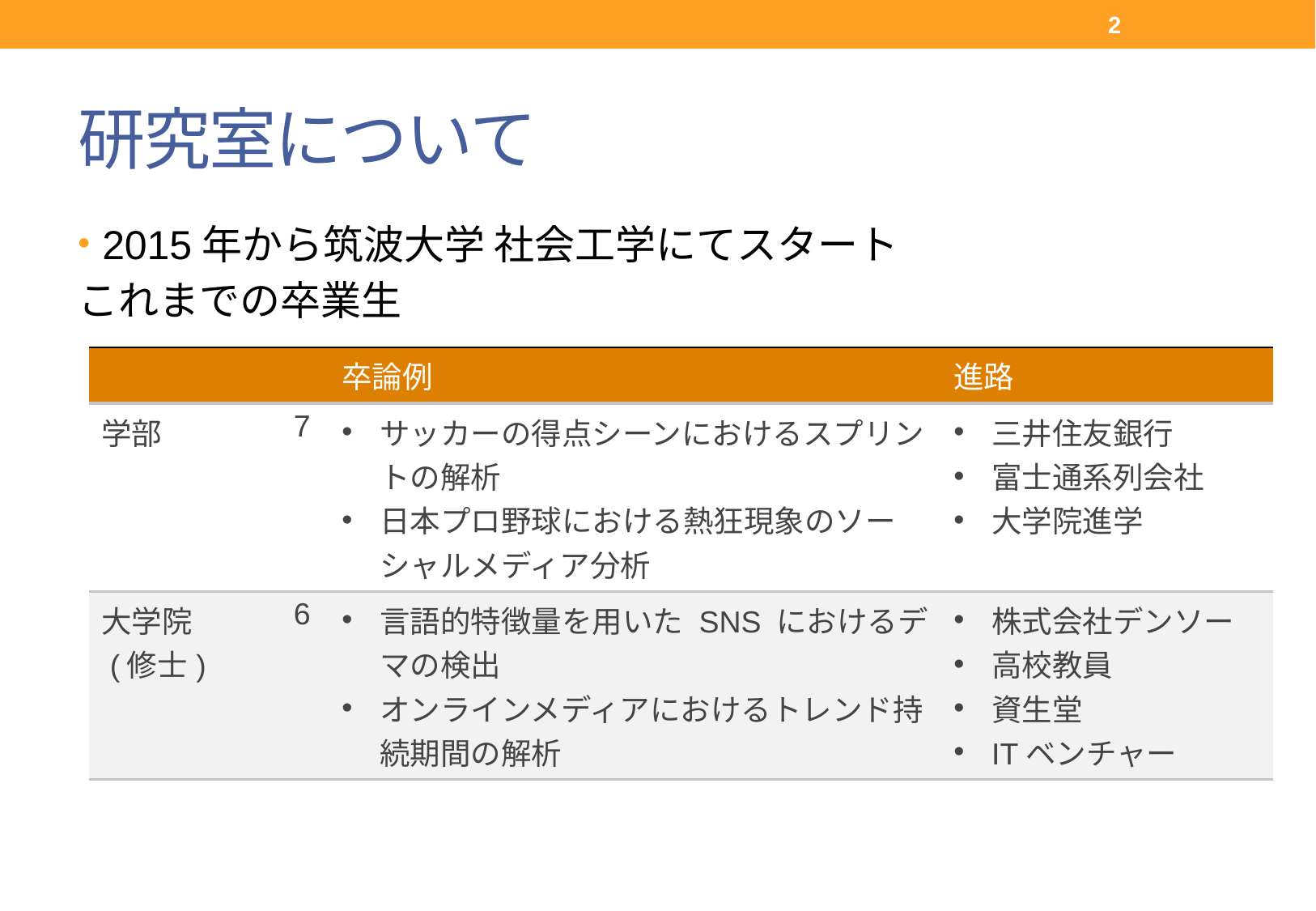

2
# 研究室について
2015年から筑波大学 社会工学にてスタート
これまでの卒業生
|  |  | 卒論例 | 進路 |
| --- | --- | --- | --- |
| 学部 | 7 | サッカーの得点シーンにおけるスプリントの解析 日本プロ野球における熱狂現象のソーシャルメディア分析 | 三井住友銀行 富士通系列会社 大学院進学 |
| 大学院 (修士) | 6 | 言語的特徴量を用いた SNS におけるデマの検出 オンラインメディアにおけるトレンド持続期間の解析 | 株式会社デンソー 高校教員 資生堂 ITベンチャー |